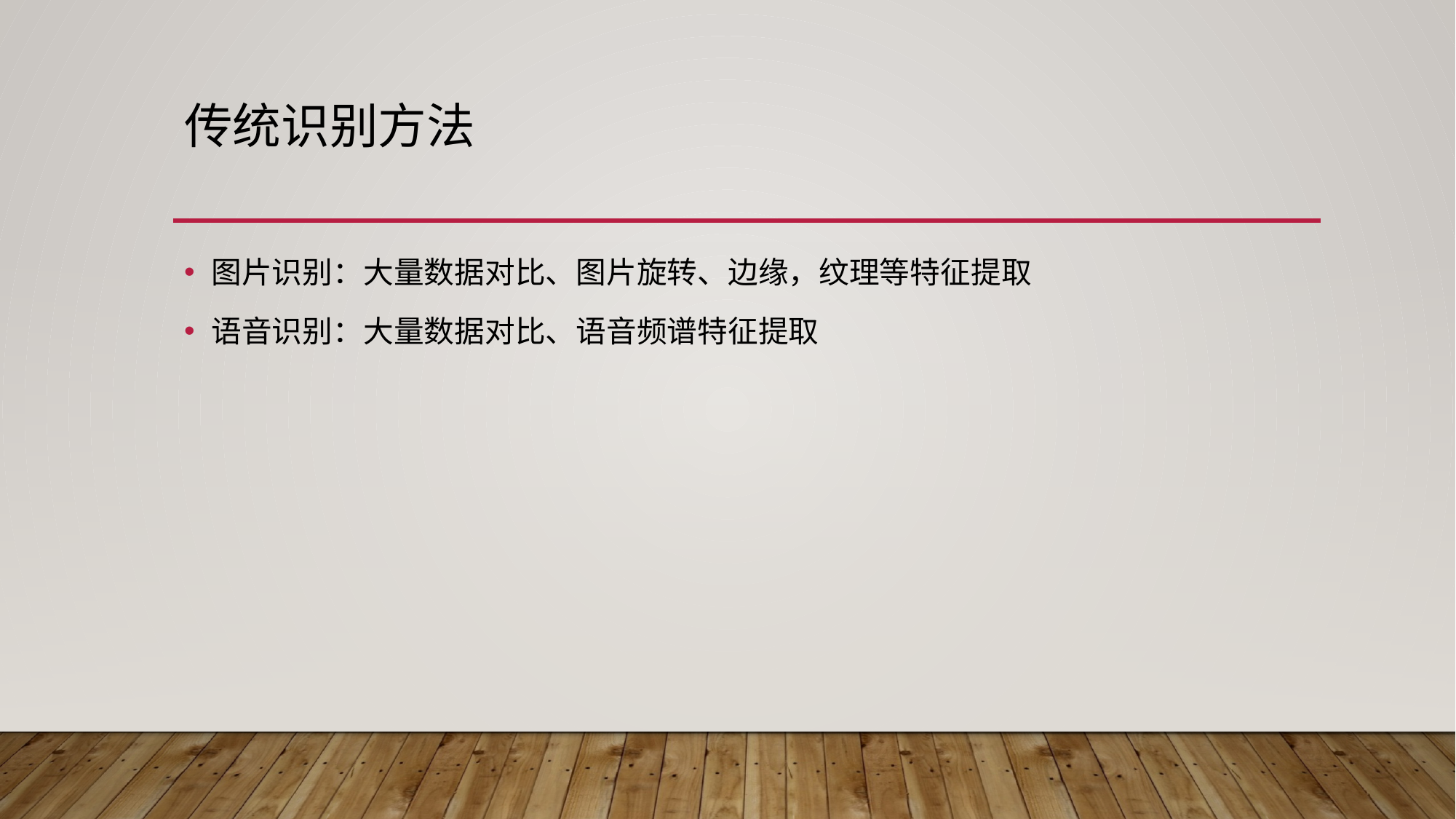

# 传统识别方法
图片识别：大量数据对比、图片旋转、边缘，纹理等特征提取
语音识别：大量数据对比、语音频谱特征提取